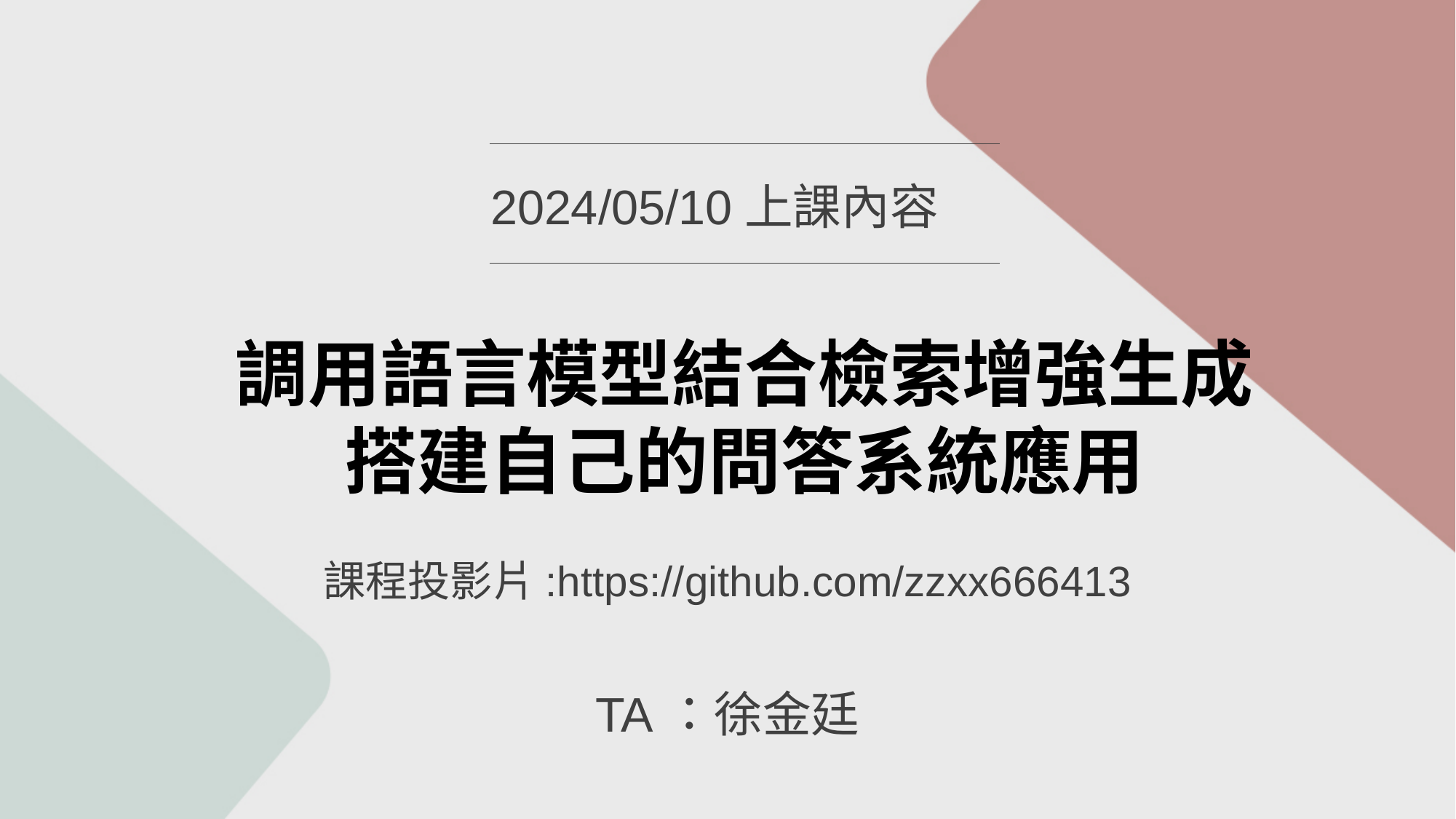

2024/05/10上課內容
調用語言模型結合檢索增強生成
搭建自己的問答系統應用
課程投影片:https://github.com/zzxx666413
TA：徐金廷